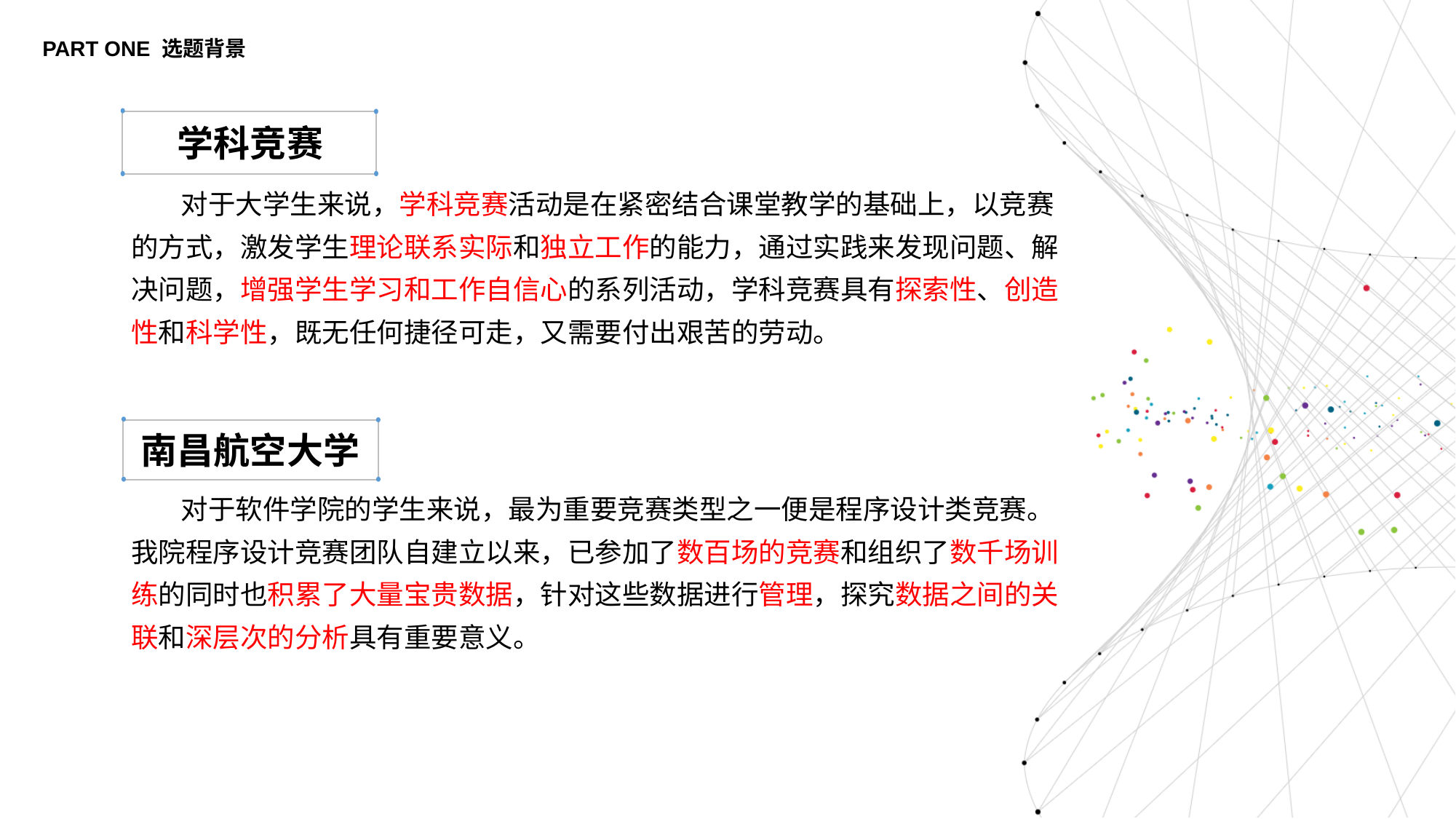

PART ONE 选题背景

学科竞赛
       对于大学生来说，学科竞赛活动是在紧密结合课堂教学的基础上，以竞赛的方式，激发学生理论联系实际和独立工作的能力，通过实践来发现问题、解决问题，增强学生学习和工作自信心的系列活动，学科竞赛具有探索性、创造性和科学性，既无任何捷径可走，又需要付出艰苦的劳动。

南昌航空大学
       对于软件学院的学生来说，最为重要竞赛类型之一便是程序设计类竞赛。我院程序设计竞赛团队自建立以来，已参加了数百场的竞赛和组织了数千场训练的同时也积累了大量宝贵数据，针对这些数据进行管理，探究数据之间的关联和深层次的分析具有重要意义。